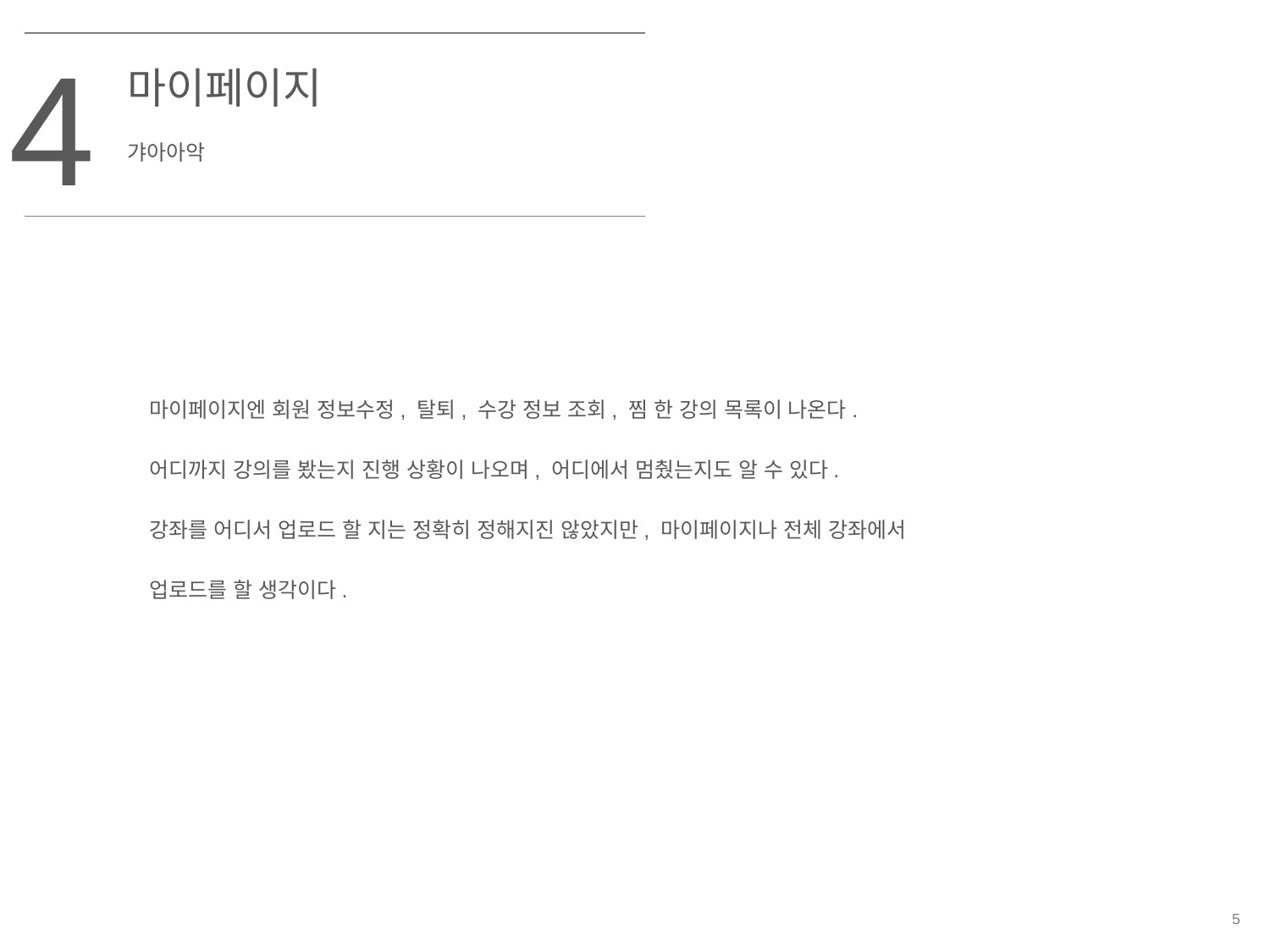

4
마이페이지
갸아아악
마이페이지엔 회원 정보수정, 탈퇴, 수강 정보 조회, 찜 한 강의 목록이 나온다.

어디까지 강의를 봤는지 진행 상황이 나오며, 어디에서 멈췄는지도 알 수 있다.

강좌를 어디서 업로드 할 지는 정확히 정해지진 않았지만, 마이페이지나 전체 강좌에서

업로드를 할 생각이다.